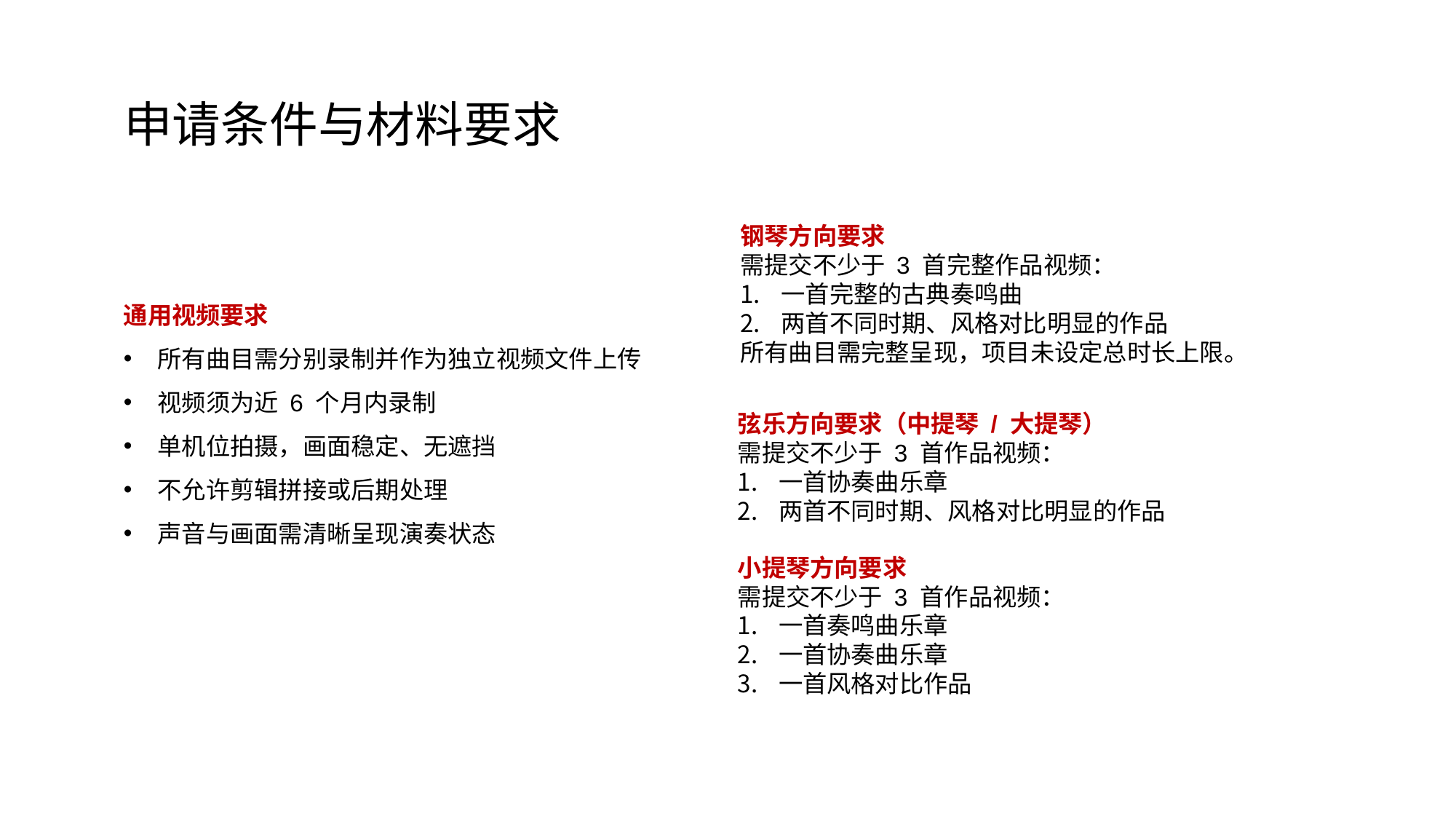

申请条件与材料要求
钢琴方向要求
需提交不少于 3 首完整作品视频：
一首完整的古典奏鸣曲
两首不同时期、风格对比明显的作品
所有曲目需完整呈现，项目未设定总时长上限。
通用视频要求
所有曲目需分别录制并作为独立视频文件上传
视频须为近 6 个月内录制
单机位拍摄，画面稳定、无遮挡
不允许剪辑拼接或后期处理
声音与画面需清晰呈现演奏状态

弦乐方向要求（中提琴 / 大提琴）
需提交不少于 3 首作品视频：
一首协奏曲乐章
两首不同时期、风格对比明显的作品
小提琴方向要求
需提交不少于 3 首作品视频：
一首奏鸣曲乐章
一首协奏曲乐章
一首风格对比作品